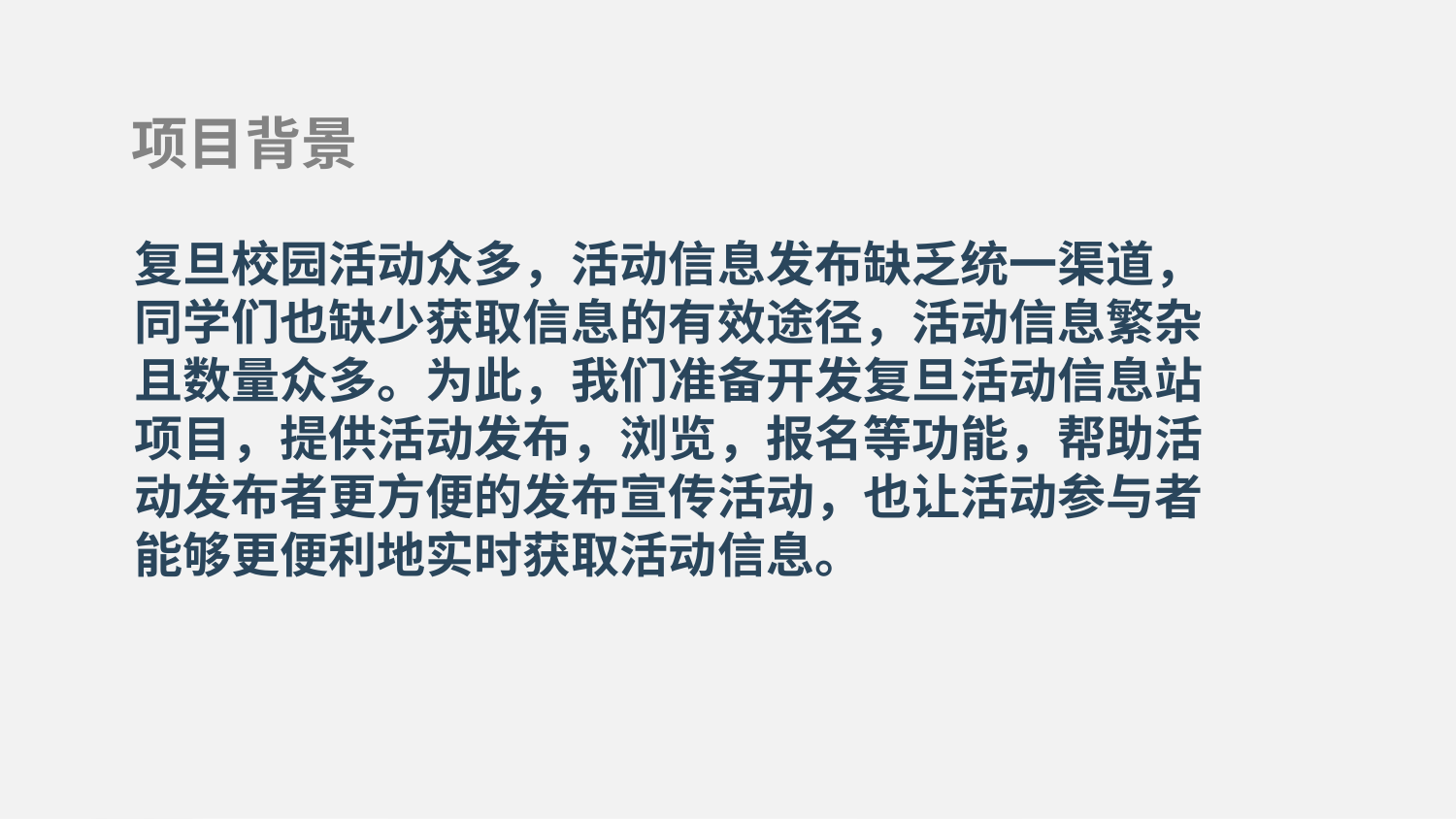

项目背景
复旦校园活动众多，活动信息发布缺乏统一渠道，同学们也缺少获取信息的有效途径，活动信息繁杂且数量众多。为此，我们准备开发复旦活动信息站项目，提供活动发布，浏览，报名等功能，帮助活动发布者更方便的发布宣传活动，也让活动参与者能够更便利地实时获取活动信息。